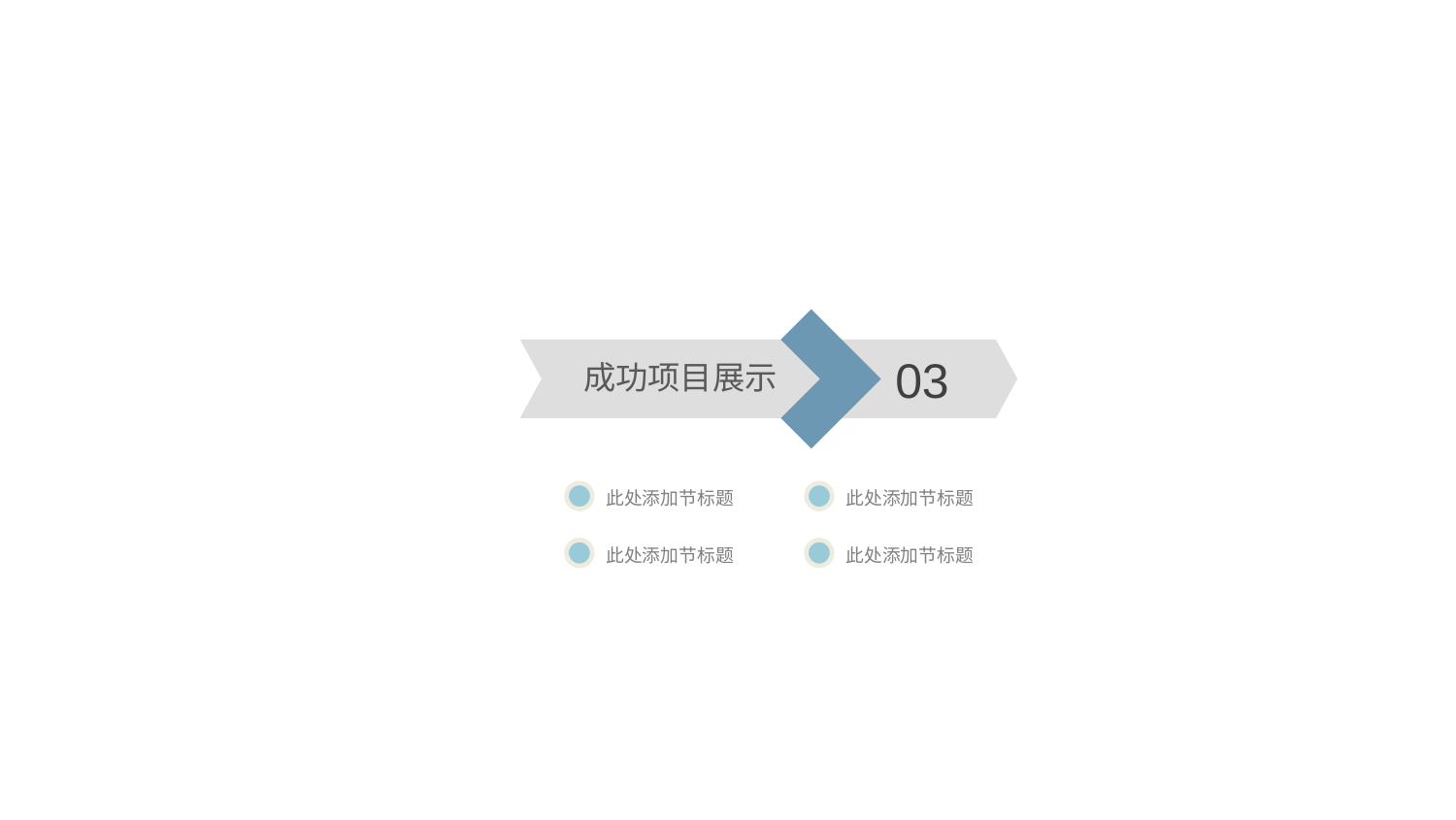

03
成功项目展示
此处添加节标题
此处添加节标题

此处添加节标题
此处添加节标题